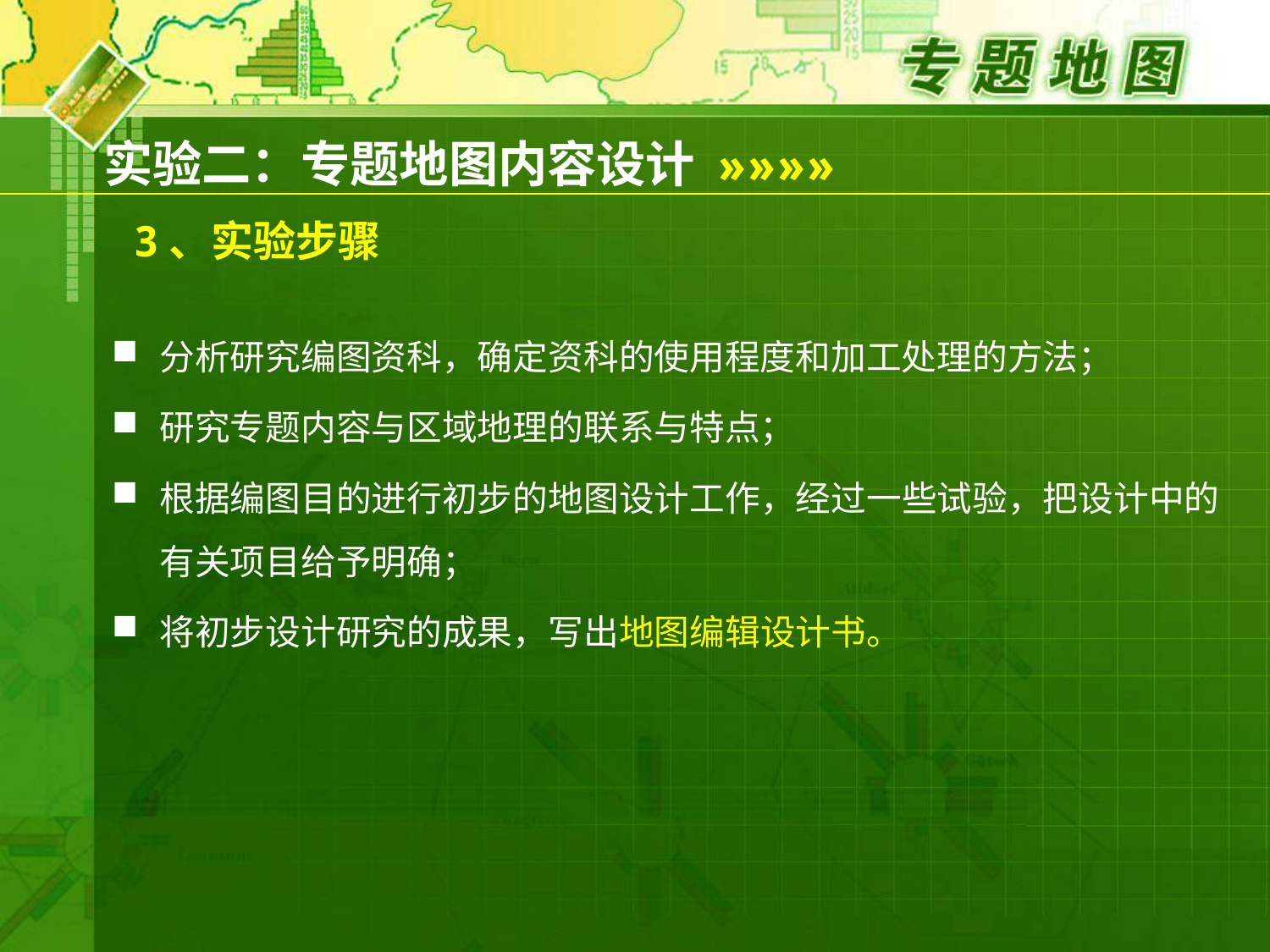

实验二：专题地图内容设计
»»»»
# 3、实验步骤
分析研究编图资科，确定资科的使用程度和加工处理的方法；
研究专题内容与区域地理的联系与特点；
根据编图目的进行初步的地图设计工作，经过一些试验，把设计中的有关项目给予明确；
将初步设计研究的成果，写出地图编辑设计书。